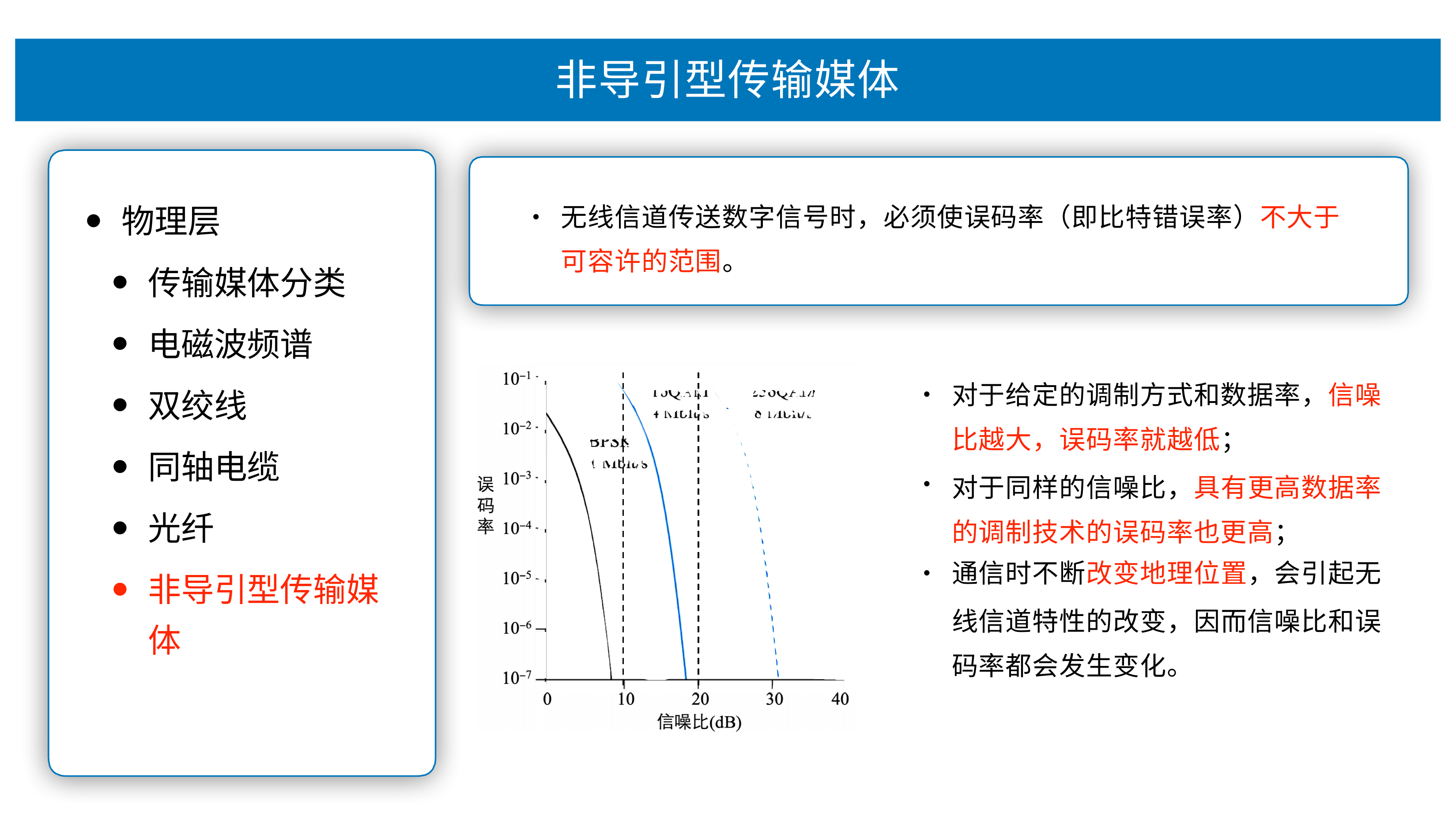

# ⾮导引型传输媒体

⽆线信道传送数字信号时，必须使误码率（即⽐特错误率）不⼤于 可容许的范围。
物理层
传输媒体分类
电磁波频谱
双绞线
同轴电缆
光纤
⾮导引型传输媒 体
•

对于给定的调制⽅式和数据率，信噪
⽐越⼤，误码率就越低；
对于同样的信噪⽐，具有更⾼数据率 的调制技术的误码率也更⾼；
通信时不断改变地理位置，会引起⽆
线信道特性的改变，因⽽信噪⽐和误 码率都会发⽣变化。

•
•
•